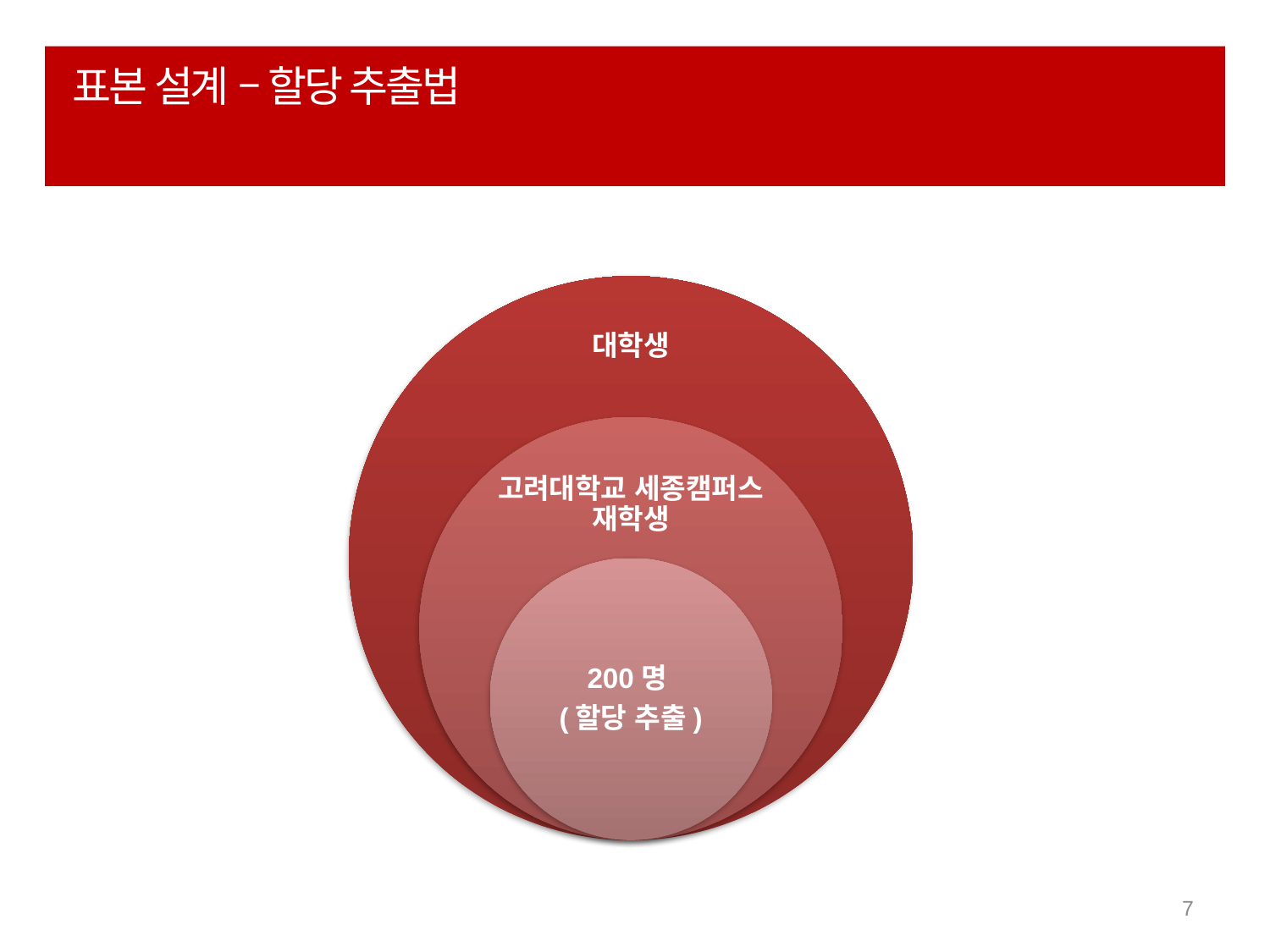

# 표본 설계 – 할당 추출법
대학생

고려대학교 세종캠퍼스 재학생
200명
(할당 추출)
7